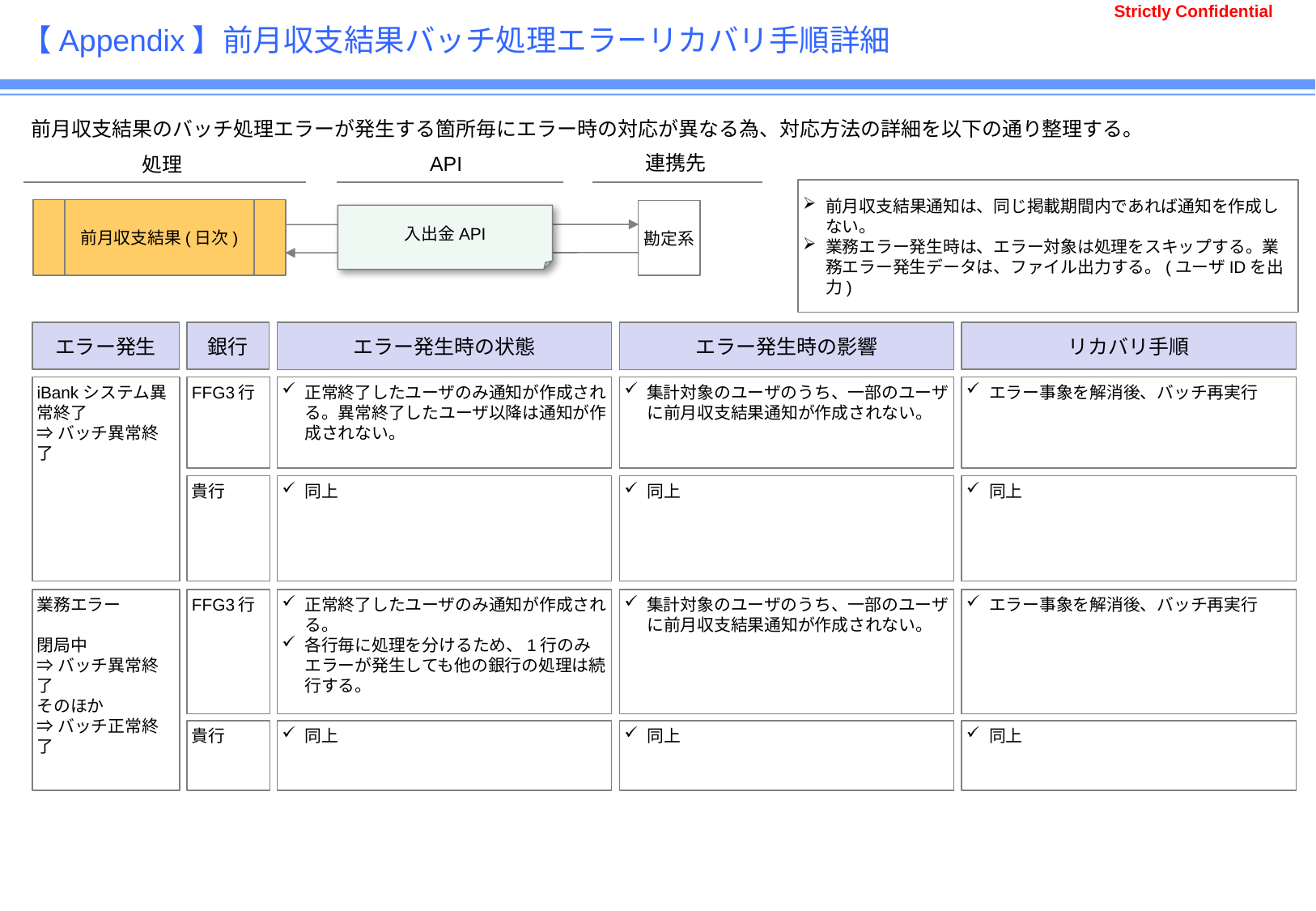

# 【Appendix】前月収支結果バッチ処理エラーリカバリ手順詳細
前月収支結果のバッチ処理エラーが発生する箇所毎にエラー時の対応が異なる為、対応方法の詳細を以下の通り整理する。
処理
連携先
API
前月収支結果通知は、同じ掲載期間内であれば通知を作成しない。
業務エラー発生時は、エラー対象は処理をスキップする。業務エラー発生データは、ファイル出力する。(ユーザIDを出力)
前月収支結果(日次)
勘定系
入出金API
エラー発生
銀行
エラー発生時の状態
エラー発生時の影響
リカバリ手順
iBankシステム異常終了
⇒バッチ異常終了
FFG3行
正常終了したユーザのみ通知が作成される。異常終了したユーザ以降は通知が作成されない。
集計対象のユーザのうち、一部のユーザに前月収支結果通知が作成されない。
エラー事象を解消後、バッチ再実行

貴行
同上
同上
同上
業務エラー

閉局中
⇒バッチ異常終了
そのほか
⇒バッチ正常終了
FFG3行
正常終了したユーザのみ通知が作成される。
各行毎に処理を分けるため、1行のみエラーが発生しても他の銀行の処理は続行する。
集計対象のユーザのうち、一部のユーザに前月収支結果通知が作成されない。
エラー事象を解消後、バッチ再実行

貴行
同上
同上
同上